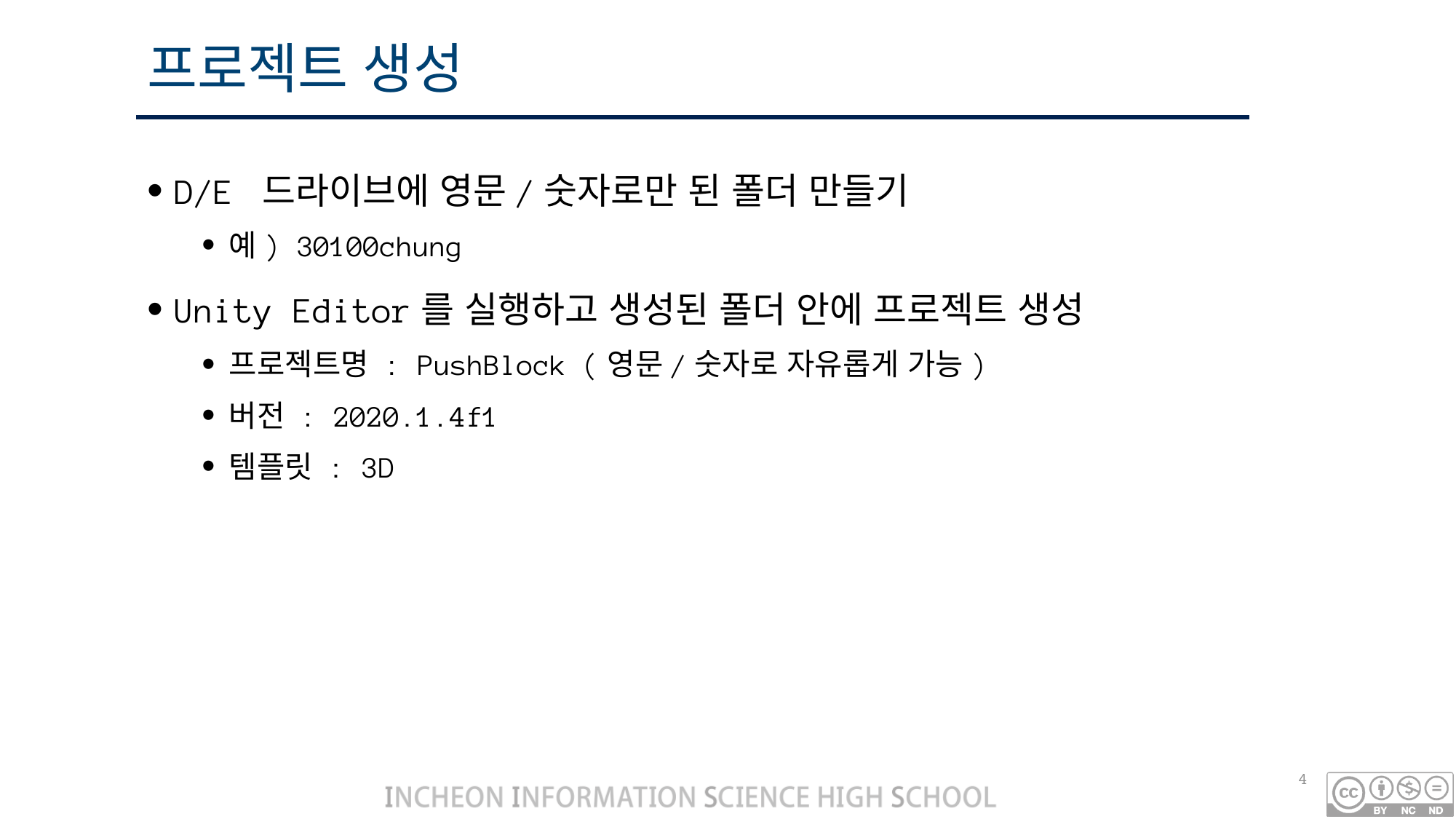

# 프로젝트 생성
D/E 드라이브에 영문/숫자로만 된 폴더 만들기
예) 30100chung
Unity Editor를 실행하고 생성된 폴더 안에 프로젝트 생성
프로젝트명 : PushBlock (영문/숫자로 자유롭게 가능)
버전 : 2020.1.4f1
템플릿 : 3D
4